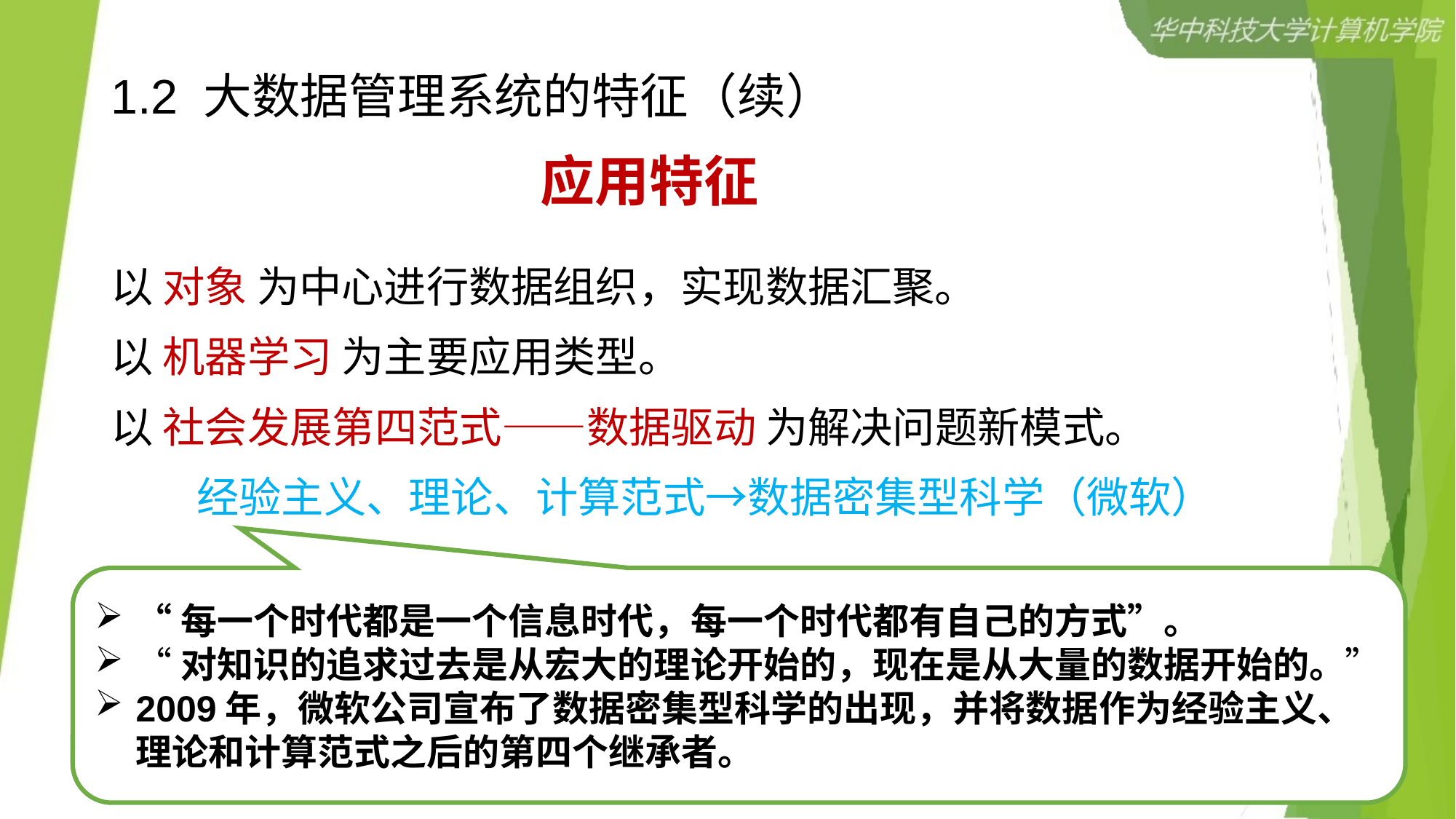

# 1.2 大数据管理系统的特征（续）
应用特征
以 对象 为中心进行数据组织，实现数据汇聚。
以 机器学习 为主要应用类型。
以 社会发展第四范式——数据驱动 为解决问题新模式。
        经验主义、理论、计算范式→数据密集型科学（微软）
“每一个时代都是一个信息时代，每一个时代都有自己的方式”。
“对知识的追求过去是从宏大的理论开始的，现在是从大量的数据开始的。”
2009年，微软公司宣布了数据密集型科学的出现，并将数据作为经验主义、理论和计算范式之后的第四个继承者。
32